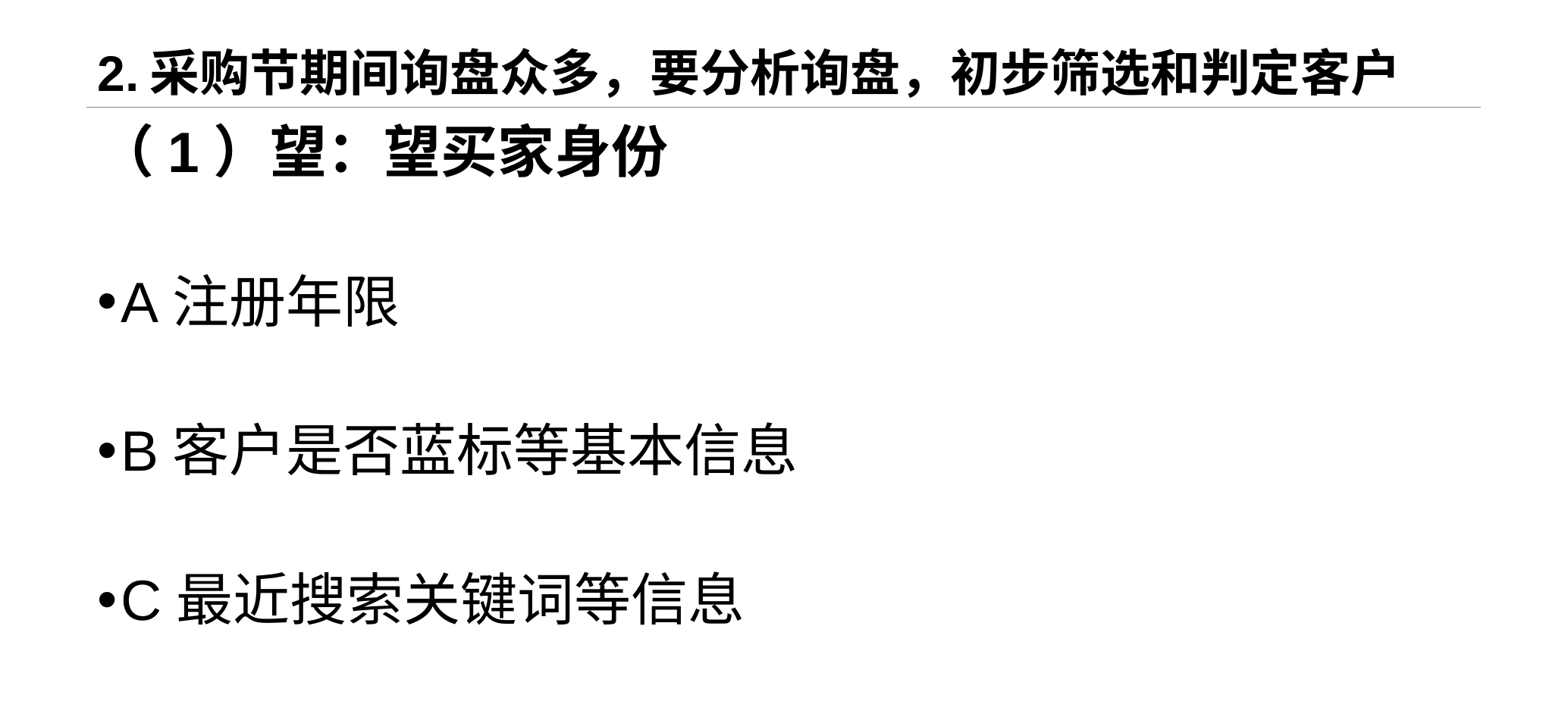

# 2.采购节期间询盘众多，要分析询盘，初步筛选和判定客户
（1）望：望买家身份

A注册年限

B客户是否蓝标等基本信息

C最近搜索关键词等信息
10